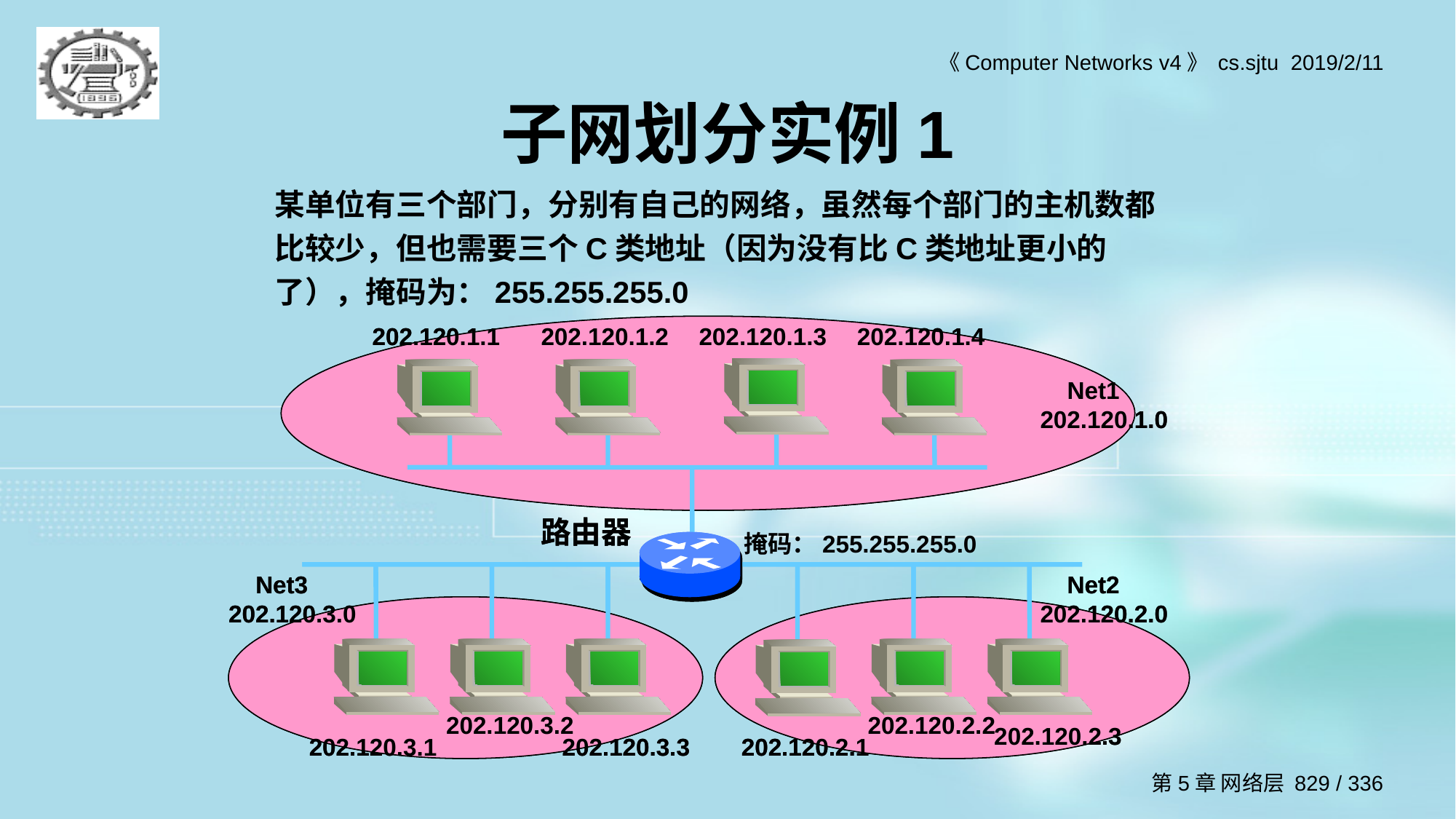

# 子网划分实例1
某单位有三个部门，分别有自己的网络，虽然每个部门的主机数都比较少，但也需要三个C类地址（因为没有比C类地址更小的了），掩码为：255.255.255.0

 202.120.1.1
 202.120.1.2
 202.120.1.3
 202.120.1.4

    Net1
202.120.1.0

路由器

    Net3
202.120.3.0

    Net2
202.120.2.0

 202.120.3.2
 202.120.2.2
 202.120.2.3
 202.120.3.1
 202.120.3.3
 202.120.2.1

 202.120.1.1
 202.120.1.2
 202.120.1.3
 202.120.1.4

    Net1
202.120.1.0

路由器

    Net3
202.120.3.0

    Net2
202.120.2.0

 202.120.3.2
 202.120.2.2
 202.120.2.3
 202.120.3.1
 202.120.3.3
 202.120.2.1
掩码：255.255.255.0